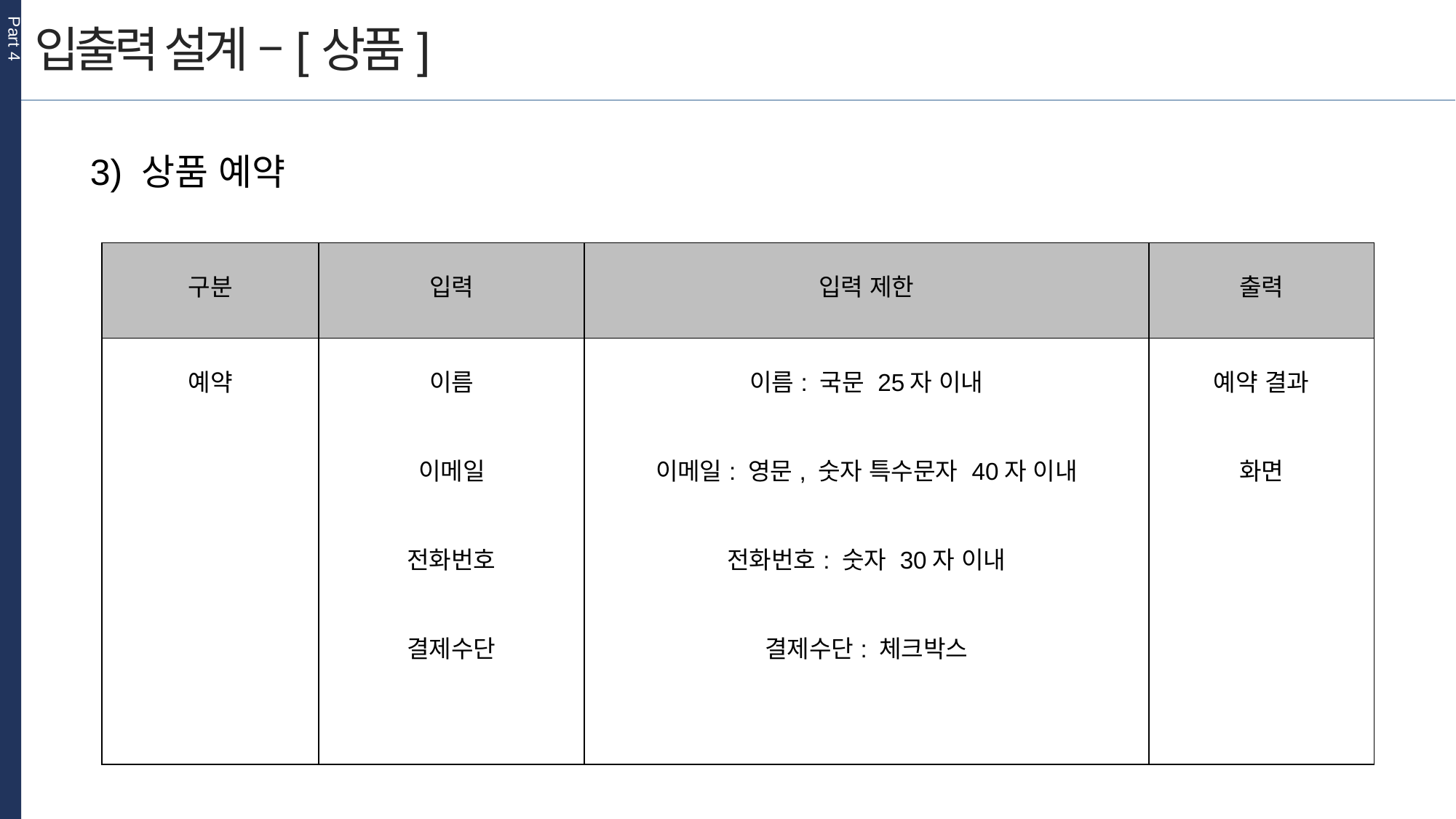

Part 4
입출력 설계 –[상품]
3) 상품 예약

| 구분 | 입력 | 입력 제한 | 출력 |
| --- | --- | --- | --- |
| 예약 | 이름 이메일 전화번호 결제수단 | 이름: 국문 25자 이내 이메일: 영문, 숫자 특수문자 40자 이내 전화번호: 숫자 30자 이내 결제수단: 체크박스 | 예약 결과 화면 |